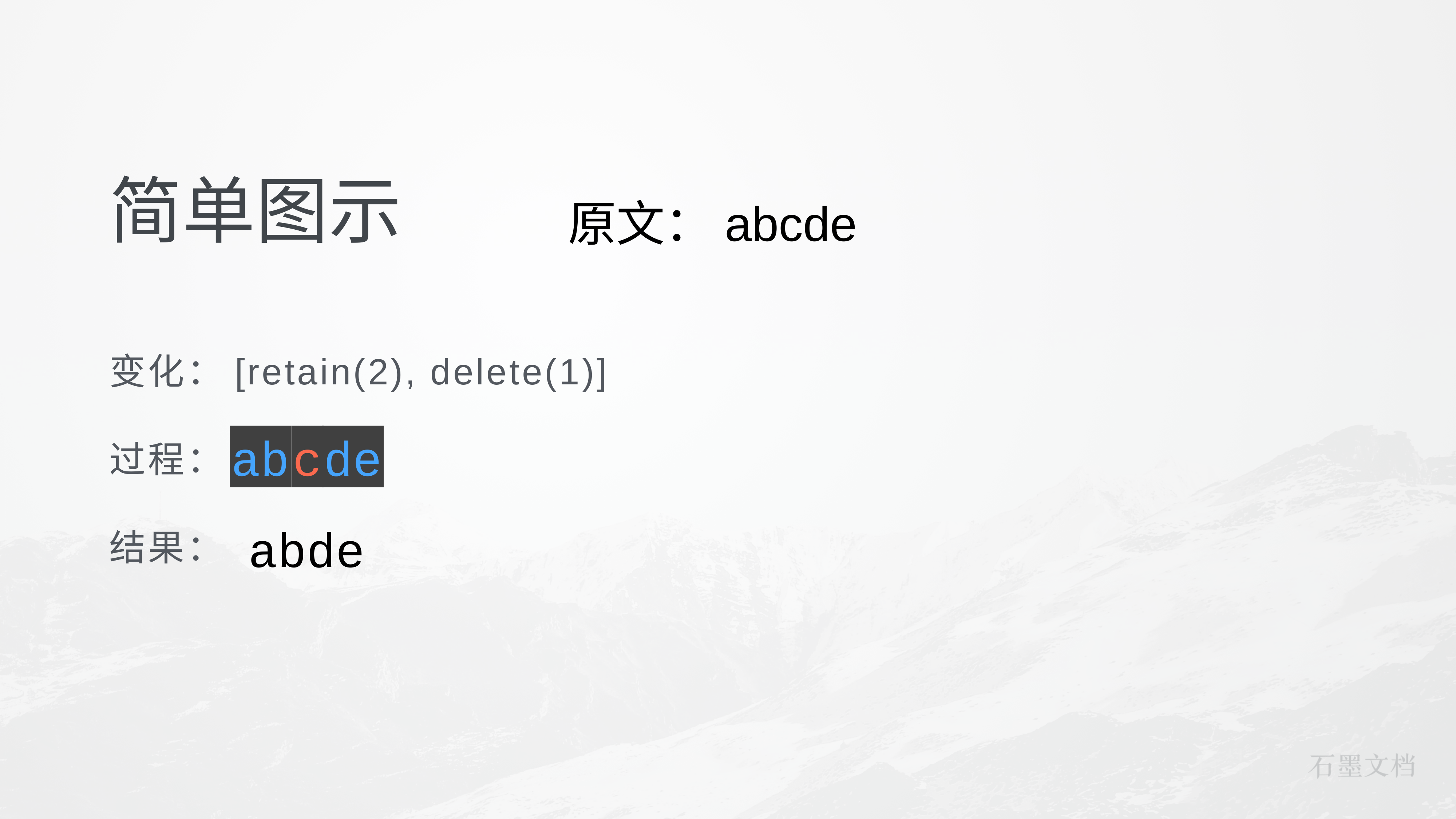

# 简单图示
原文：abcde
变化：[retain(2), delete(1)]
过程：
结果：
ab
c
de
abde